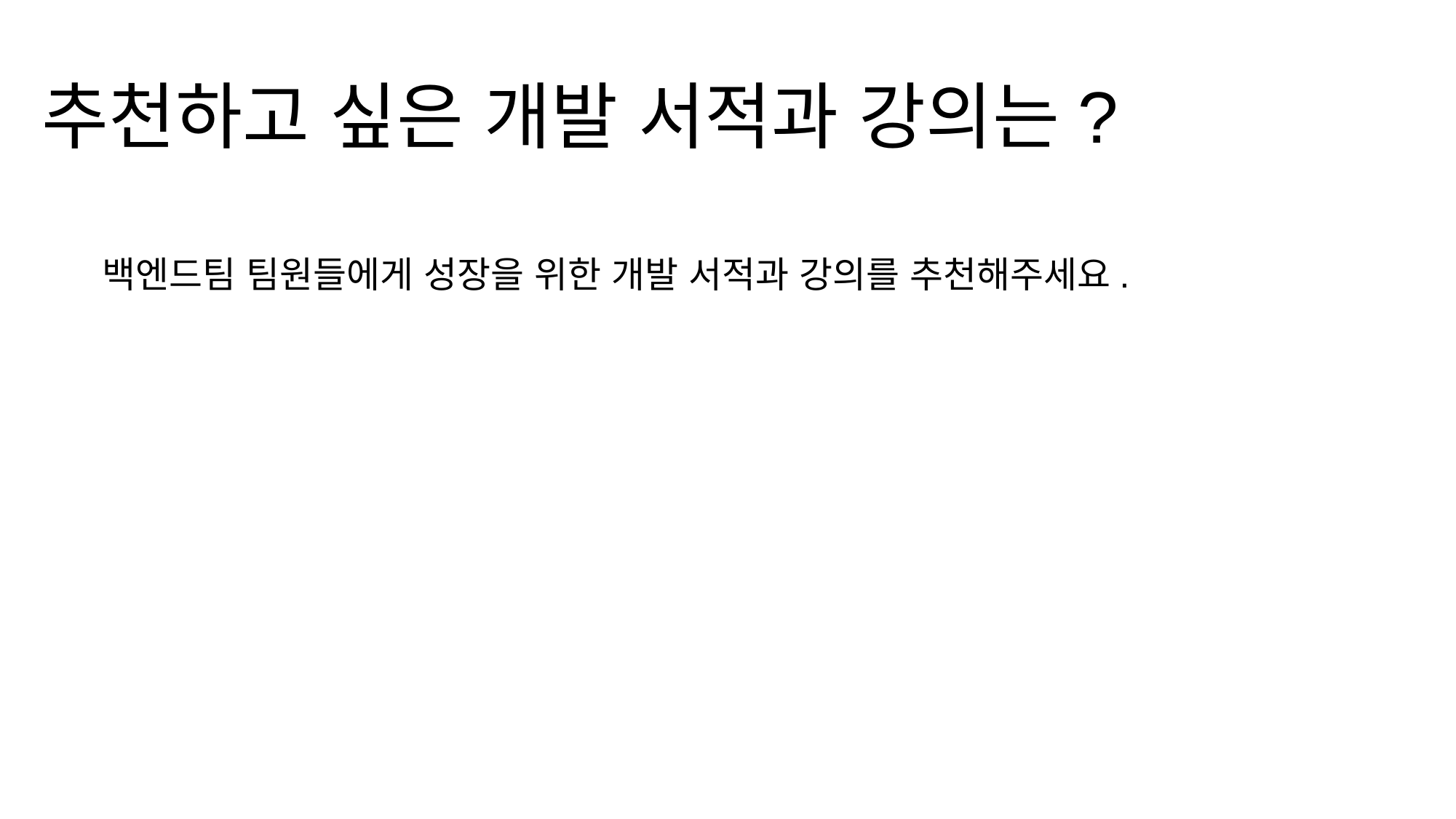

추천하고 싶은 개발 서적과 강의는?
백엔드팀 팀원들에게 성장을 위한 개발 서적과 강의를 추천해주세요.